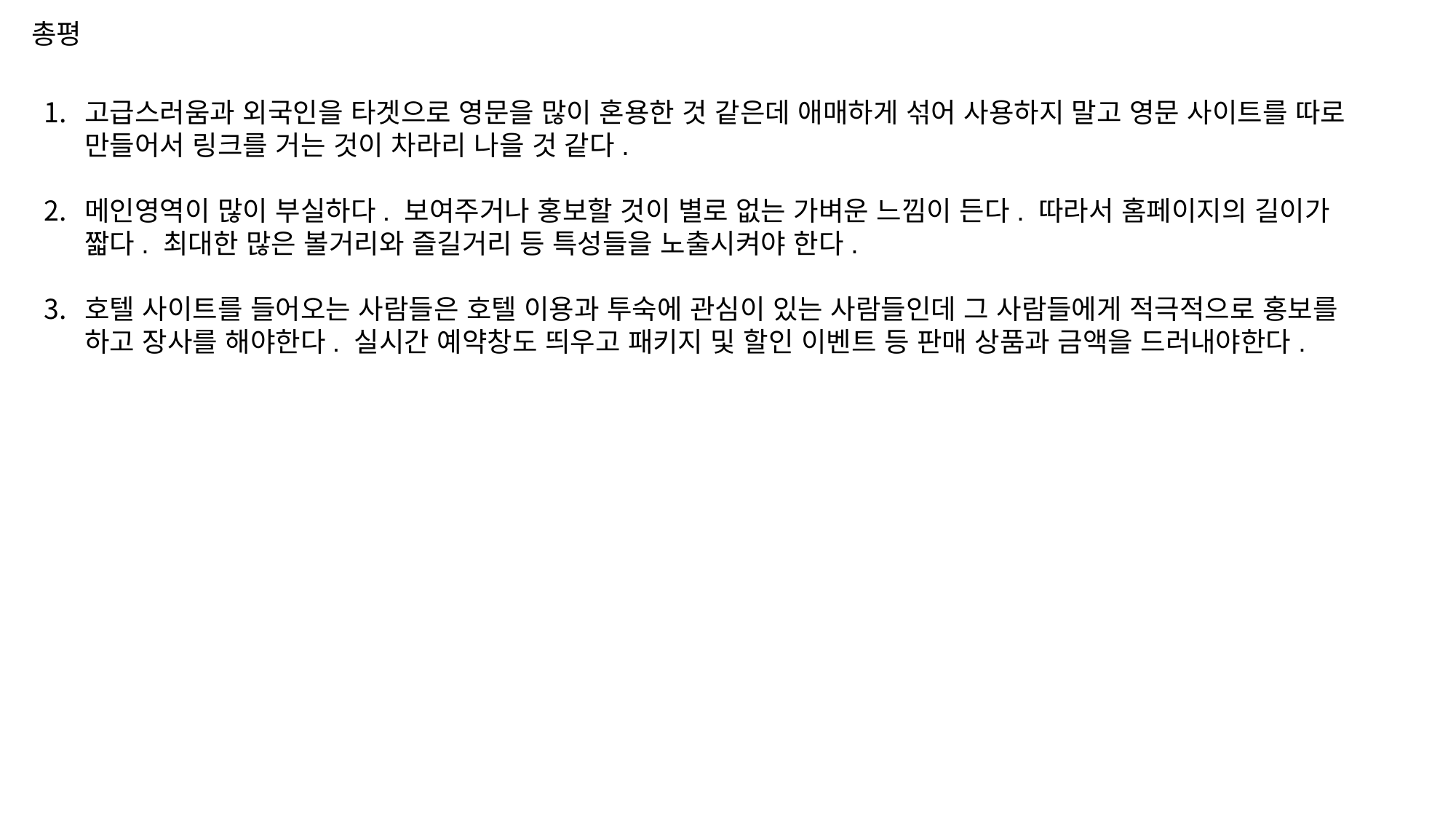

총평
고급스러움과 외국인을 타겟으로 영문을 많이 혼용한 것 같은데 애매하게 섞어 사용하지 말고 영문 사이트를 따로 만들어서 링크를 거는 것이 차라리 나을 것 같다.

메인영역이 많이 부실하다. 보여주거나 홍보할 것이 별로 없는 가벼운 느낌이 든다. 따라서 홈페이지의 길이가 짧다. 최대한 많은 볼거리와 즐길거리 등 특성들을 노출시켜야 한다.

호텔 사이트를 들어오는 사람들은 호텔 이용과 투숙에 관심이 있는 사람들인데 그 사람들에게 적극적으로 홍보를 하고 장사를 해야한다. 실시간 예약창도 띄우고 패키지 및 할인 이벤트 등 판매 상품과 금액을 드러내야한다.